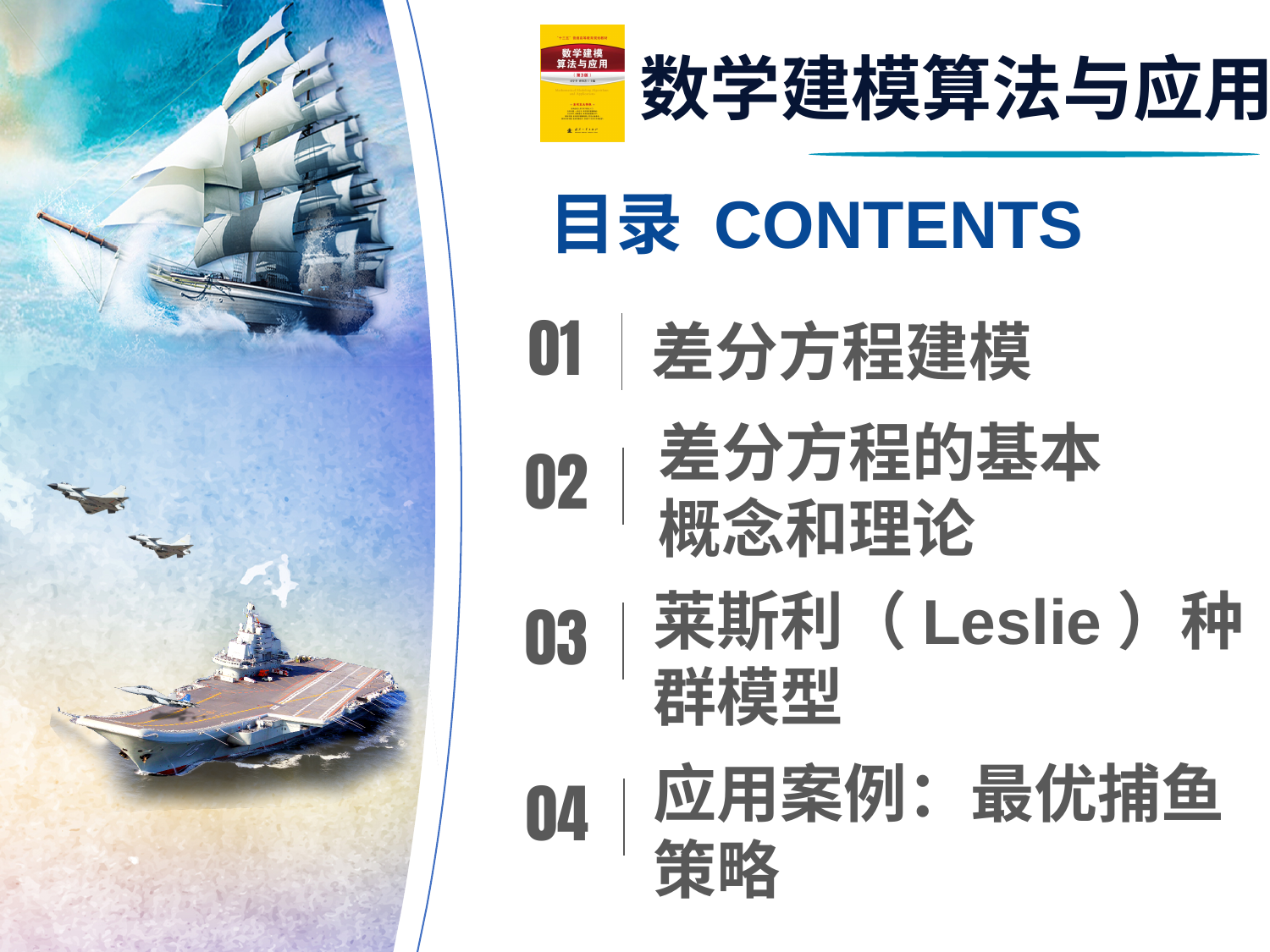

目录 CONTENTS
01
差分方程建模
差分方程的基本
概念和理论
02
莱斯利（Leslie）种群模型
03
应用案例：最优捕鱼策略
04